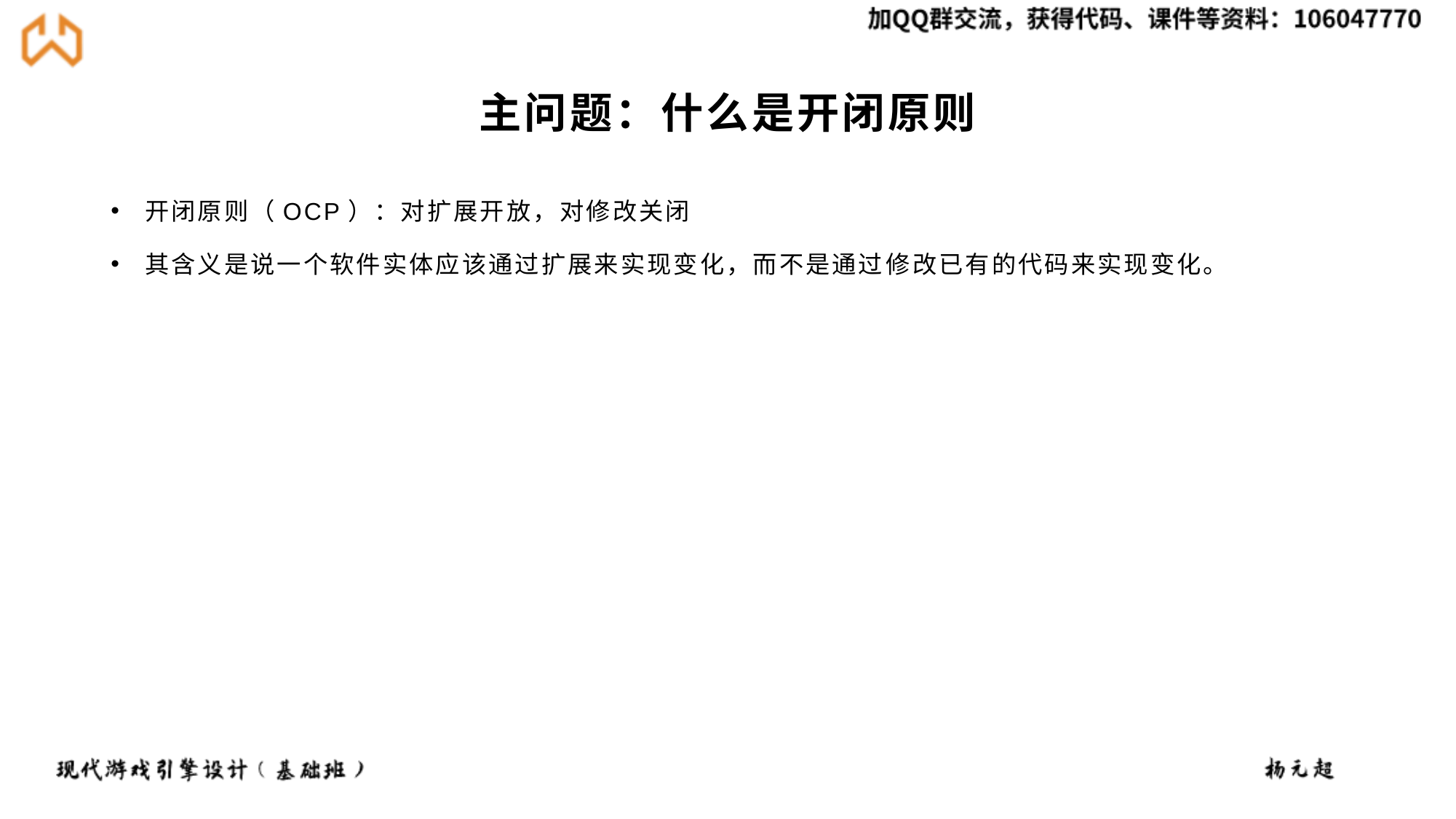

# 主问题：什么是开闭原则
开闭原则（OCP）：对扩展开放，对修改关闭
其含义是说一个软件实体应该通过扩展来实现变化，而不是通过修改已有的代码来实现变化。